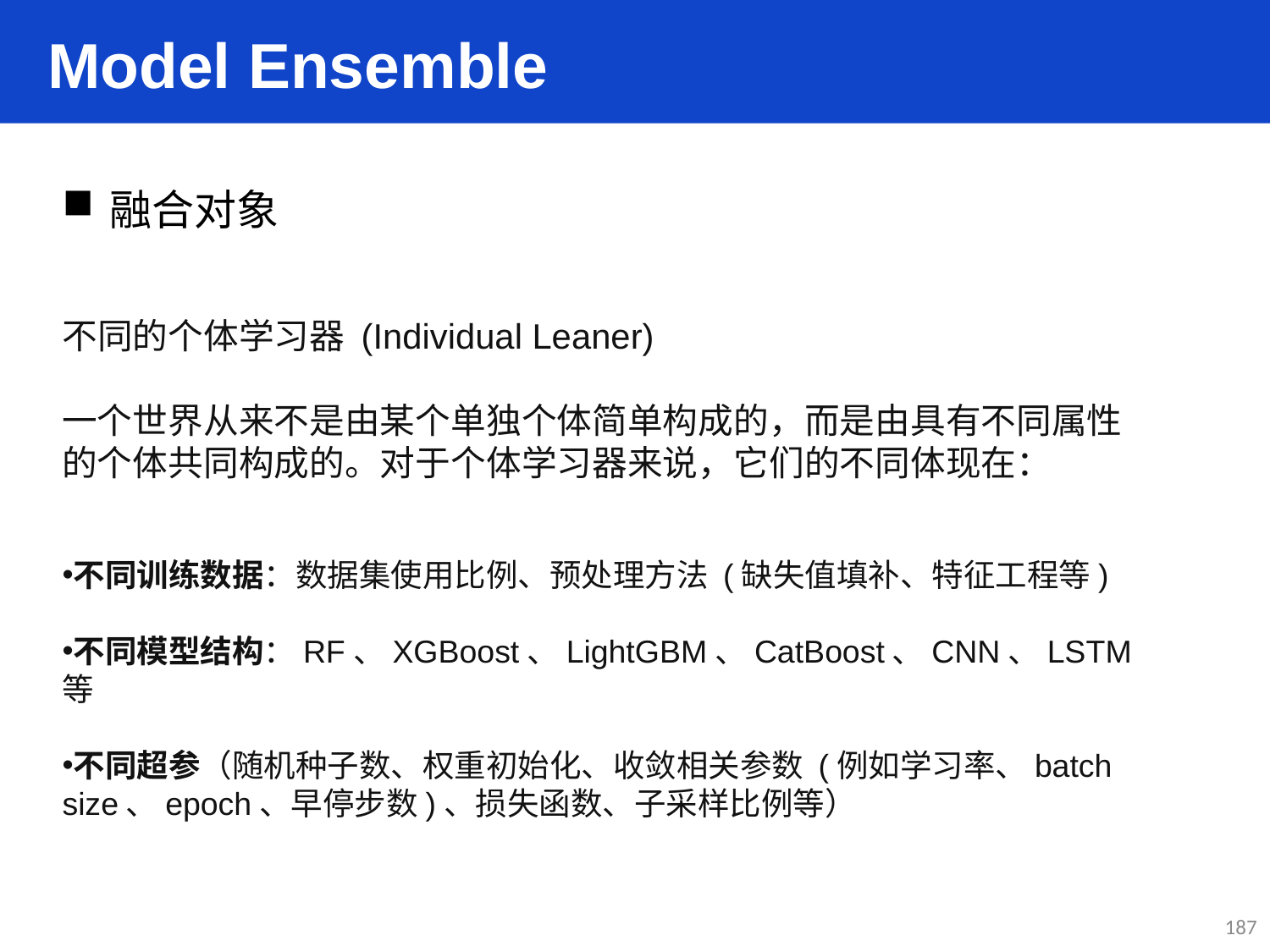

Model Ensemble

融合对象
不同的个体学习器 (Individual Leaner)

一个世界从来不是由某个单独个体简单构成的，而是由具有不同属性的个体共同构成的。对于个体学习器来说，它们的不同体现在：
不同训练数据：数据集使用比例、预处理方法 (缺失值填补、特征工程等)

不同模型结构：RF、XGBoost、LightGBM、CatBoost、CNN、LSTM等

不同超参（随机种子数、权重初始化、收敛相关参数 (例如学习率、batch size、epoch、早停步数)、损失函数、子采样比例等）
187